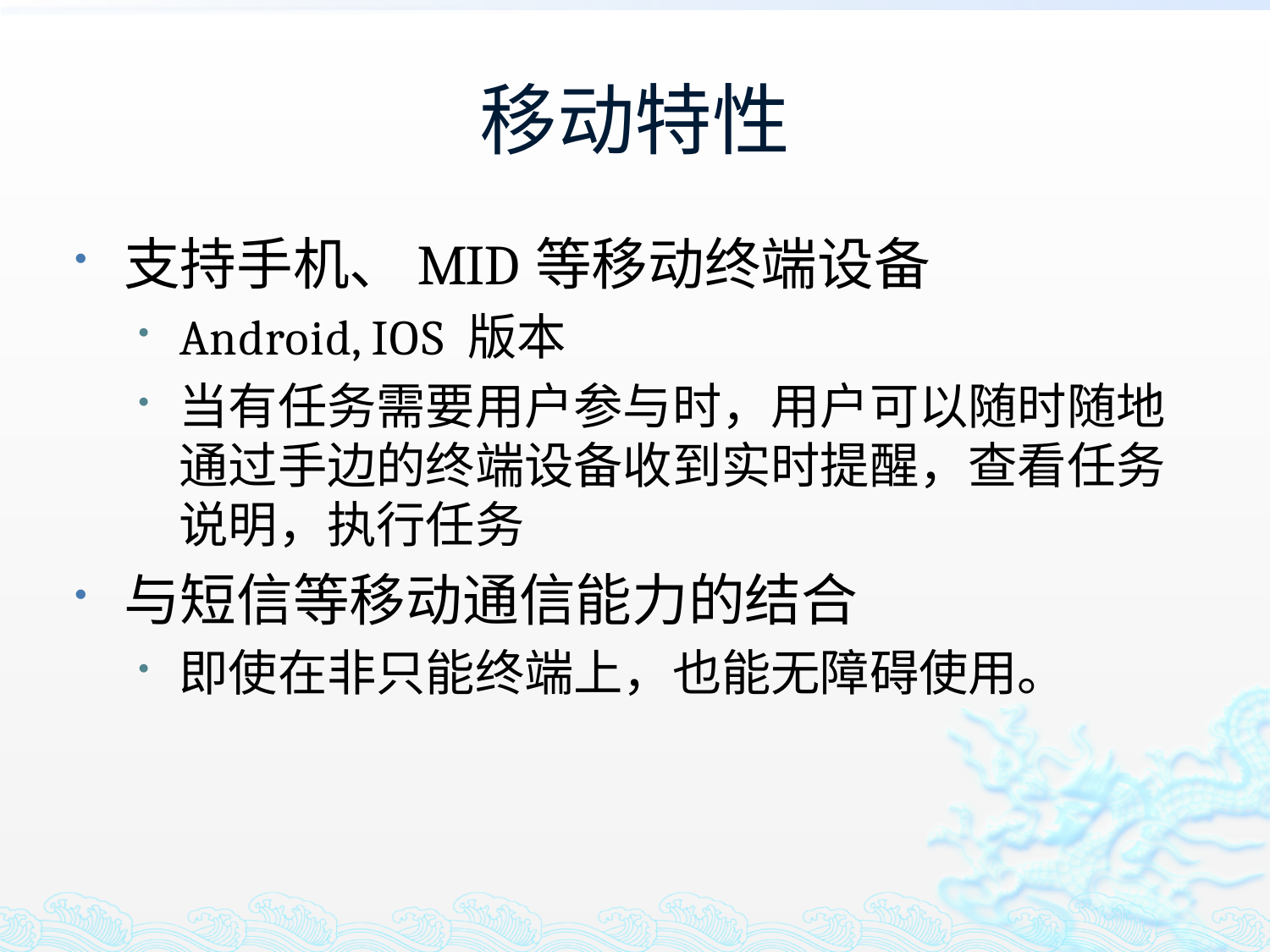

# 移动特性
支持手机、MID等移动终端设备
Android, IOS 版本
当有任务需要用户参与时，用户可以随时随地通过手边的终端设备收到实时提醒，查看任务说明，执行任务
与短信等移动通信能力的结合
即使在非只能终端上，也能无障碍使用。